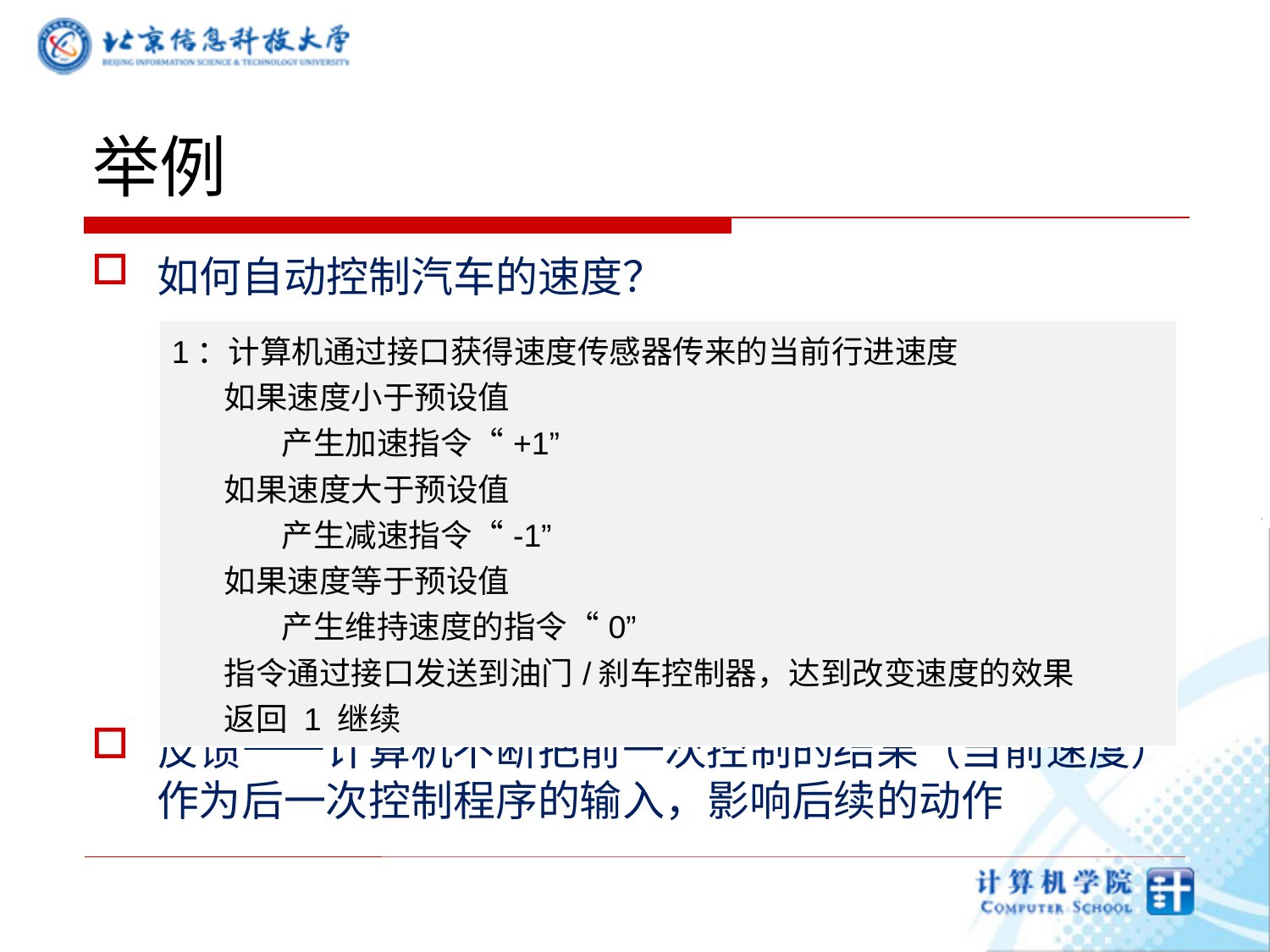

# 举例
如何自动控制汽车的速度？

反馈——计算机不断把前一次控制的结果（当前速度）作为后一次控制程序的输入，影响后续的动作
| 1：计算机通过接口获得速度传感器传来的当前行进速度 如果速度小于预设值 产生加速指令“+1” 如果速度大于预设值 产生减速指令“-1” 如果速度等于预设值 产生维持速度的指令“0” 指令通过接口发送到油门/刹车控制器，达到改变速度的效果 返回 1 继续 |
| --- |